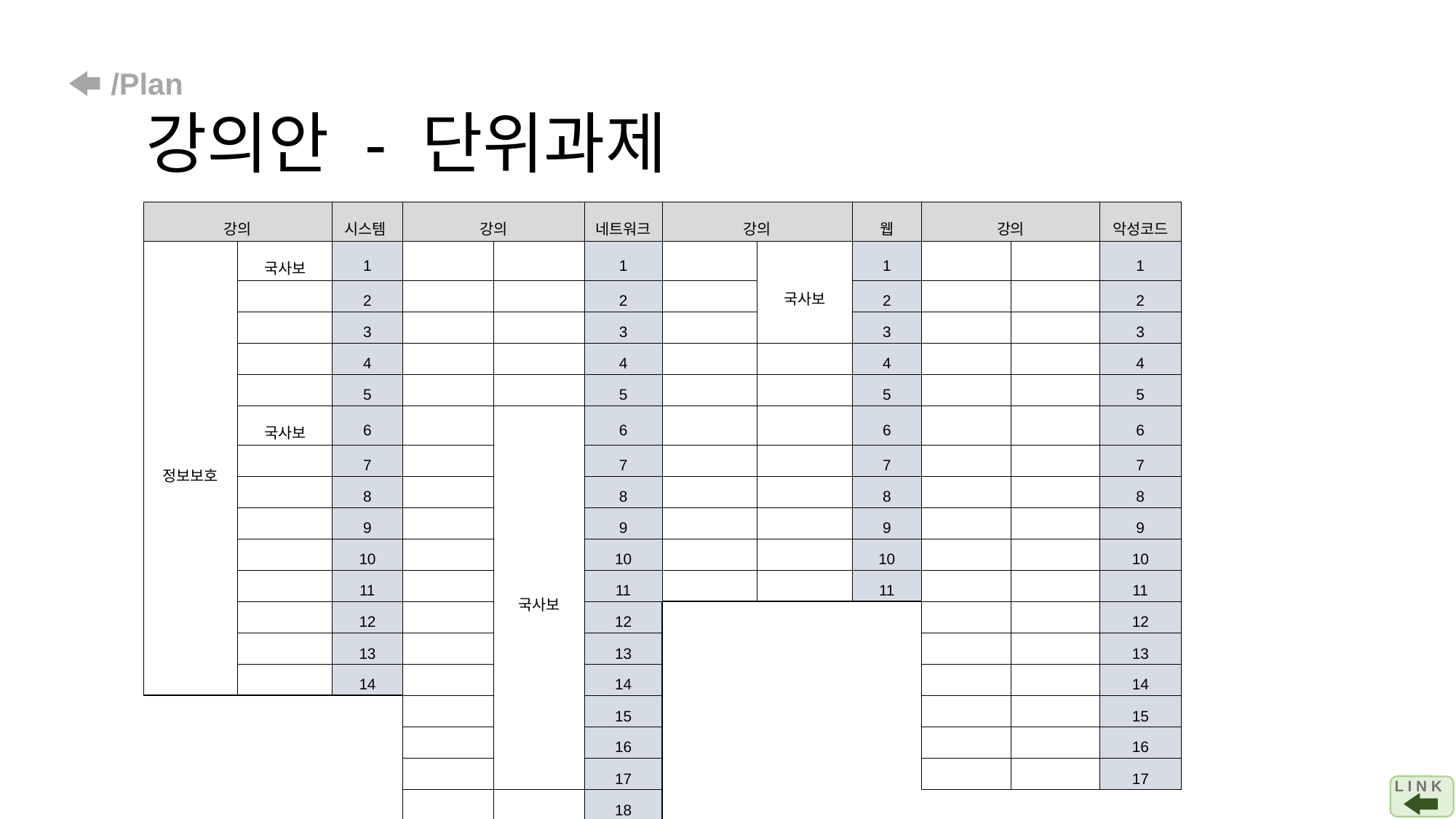

# /Plan 강의안 - 단위과제

| 강의 |  | 시스템 | 강의 |  | 네트워크 | 강의 |  | 웹 | 강의 |  | 악성코드 |
| --- | --- | --- | --- | --- | --- | --- | --- | --- | --- | --- | --- |
| 정보보호 | 국사보 | 1 |  |  | 1 |  | 국사보 | 1 |  |  | 1 |
|  |  | 2 |  |  | 2 |  |  | 2 |  |  | 2 |
|  |  | 3 |  |  | 3 |  |  | 3 |  |  | 3 |
|  |  | 4 |  |  | 4 |  |  | 4 |  |  | 4 |
|  |  | 5 |  |  | 5 |  |  | 5 |  |  | 5 |
|  | 국사보 | 6 |  | 국사보 | 6 |  |  | 6 |  |  | 6 |
|  |  | 7 |  |  | 7 |  |  | 7 |  |  | 7 |
|  |  | 8 |  |  | 8 |  |  | 8 |  |  | 8 |
|  |  | 9 |  |  | 9 |  |  | 9 |  |  | 9 |
|  |  | 10 |  |  | 10 |  |  | 10 |  |  | 10 |
|  |  | 11 |  |  | 11 |  |  | 11 |  |  | 11 |
|  |  | 12 |  |  | 12 |  |  |  |  |  | 12 |
|  |  | 13 |  |  | 13 |  |  |  |  |  | 13 |
|  |  | 14 |  |  | 14 |  |  |  |  |  | 14 |
|  |  |  |  |  | 15 |  |  |  |  |  | 15 |
|  |  |  |  |  | 16 |  |  |  |  |  | 16 |
|  |  |  |  |  | 17 |  |  |  |  |  | 17 |
|  |  |  |  |  | 18 |  |  |  |  |  |  |
|  |  |  |  |  | 19 |  |  |  |  |  |  |
L I N K